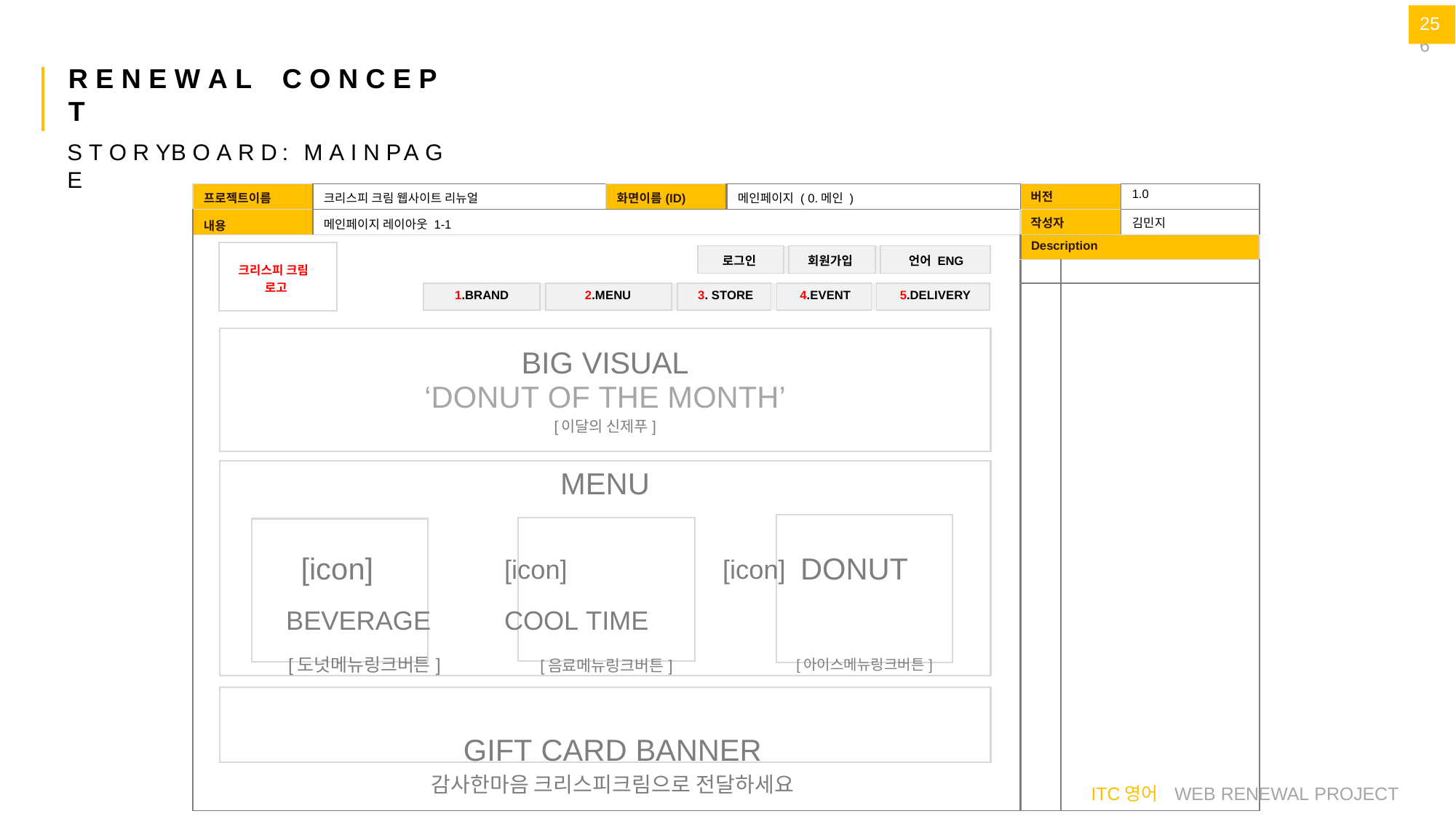

26
25
R E N E W A L	C O N C E P T
S T O R Y	B O A R D	:	M A I N PA G E

| 프로젝트이름 | 크리스피 크림 웹사이트 리뉴얼 | 화면이름(ID) | 메인페이지 ( 0.메인 ) | 버전 |  | 1.0 |
| --- | --- | --- | --- | --- | --- | --- |
| 내용 | 메인페이지 레이아웃 1-1 |  |  | 작성자 |  | 김민지 |
| 크리스피 크림 로고 BIG VISUAL ‘DONUT OF THE MONTH’ [이달의 신제푸] MENU [icon] [icon] [icon] DONUT BEVERAGE COOL TIME [도넛메뉴링크버튼] [음료메뉴링크버튼] [아이스메뉴링크버튼] GIFT CARD BANNER 감사한마음 크리스피크림으로 전달하세요 |  |  |  | Description |  |  |
|  |  |  |  |  |  |  |
|  |  |  |  |  |  |  |

| 로그인 |  | 회원가입 |  | 언어 ENG |
| --- | --- | --- | --- | --- |
| 1.BRAND |  | 2.MENU |  | 3. STORE |  | 4.EVENT |  | 5.DELIVERY |
| --- | --- | --- | --- | --- | --- | --- | --- | --- |

ITC영어 WEB RENEWAL PROJECT